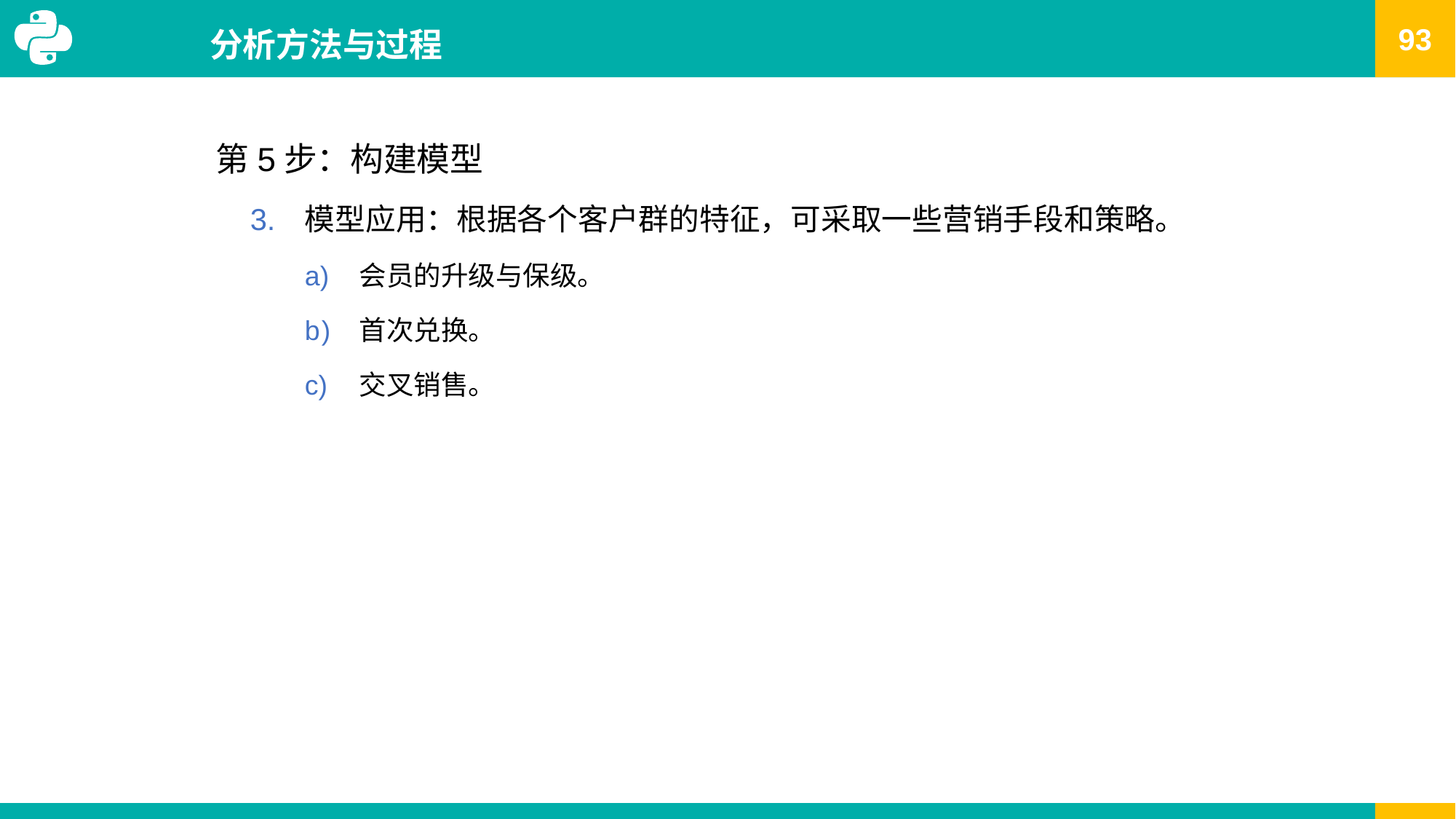

# 分析方法与过程

第5步：构建模型
模型应用：根据各个客户群的特征，可采取一些营销手段和策略。
会员的升级与保级。
首次兑换。
交叉销售。